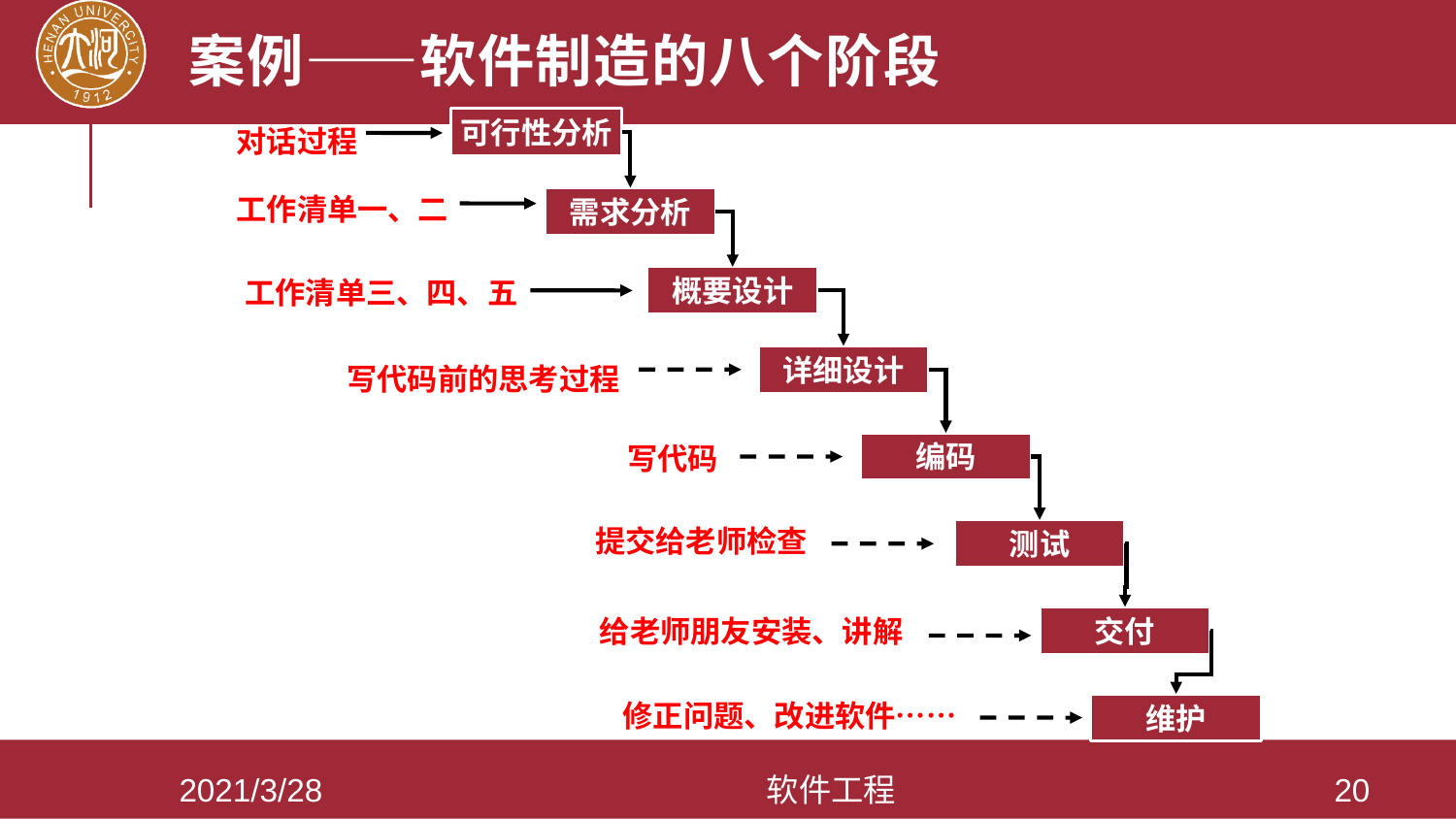

# 案例——软件制造的八个阶段
可行性分析
对话过程

工作清单一、二
需求分析

工作清单三、四、五
概要设计

详细设计
写代码前的思考过程

写代码
编码

提交给老师检查
测试

给老师朋友安装、讲解
交付

修正问题、改进软件……
维护

2021/3/28
软件工程
20